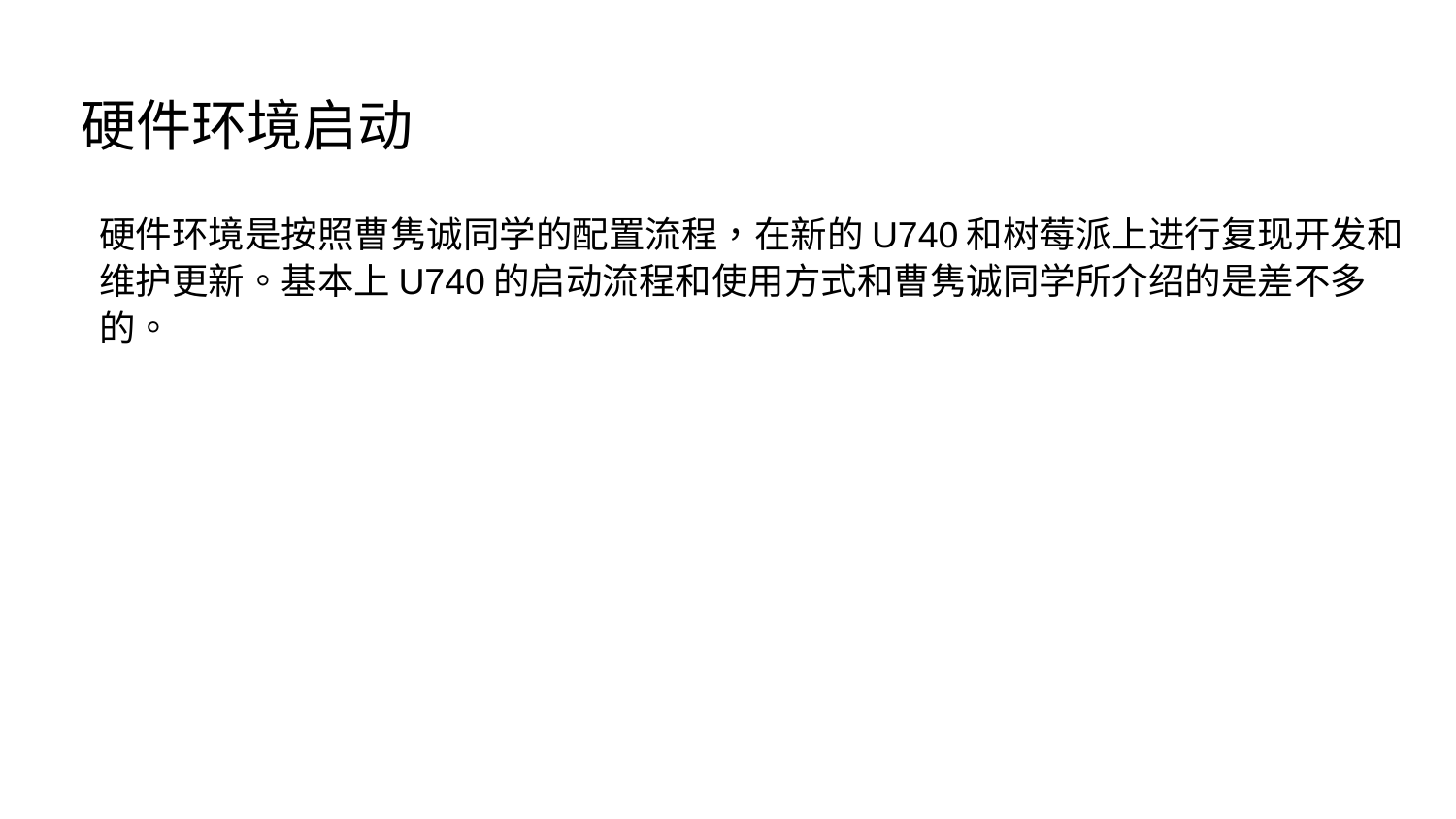

# 硬件环境启动
硬件环境是按照曹隽诚同学的配置流程，在新的U740和树莓派上进行复现开发和维护更新。基本上U740的启动流程和使用方式和曹隽诚同学所介绍的是差不多的。